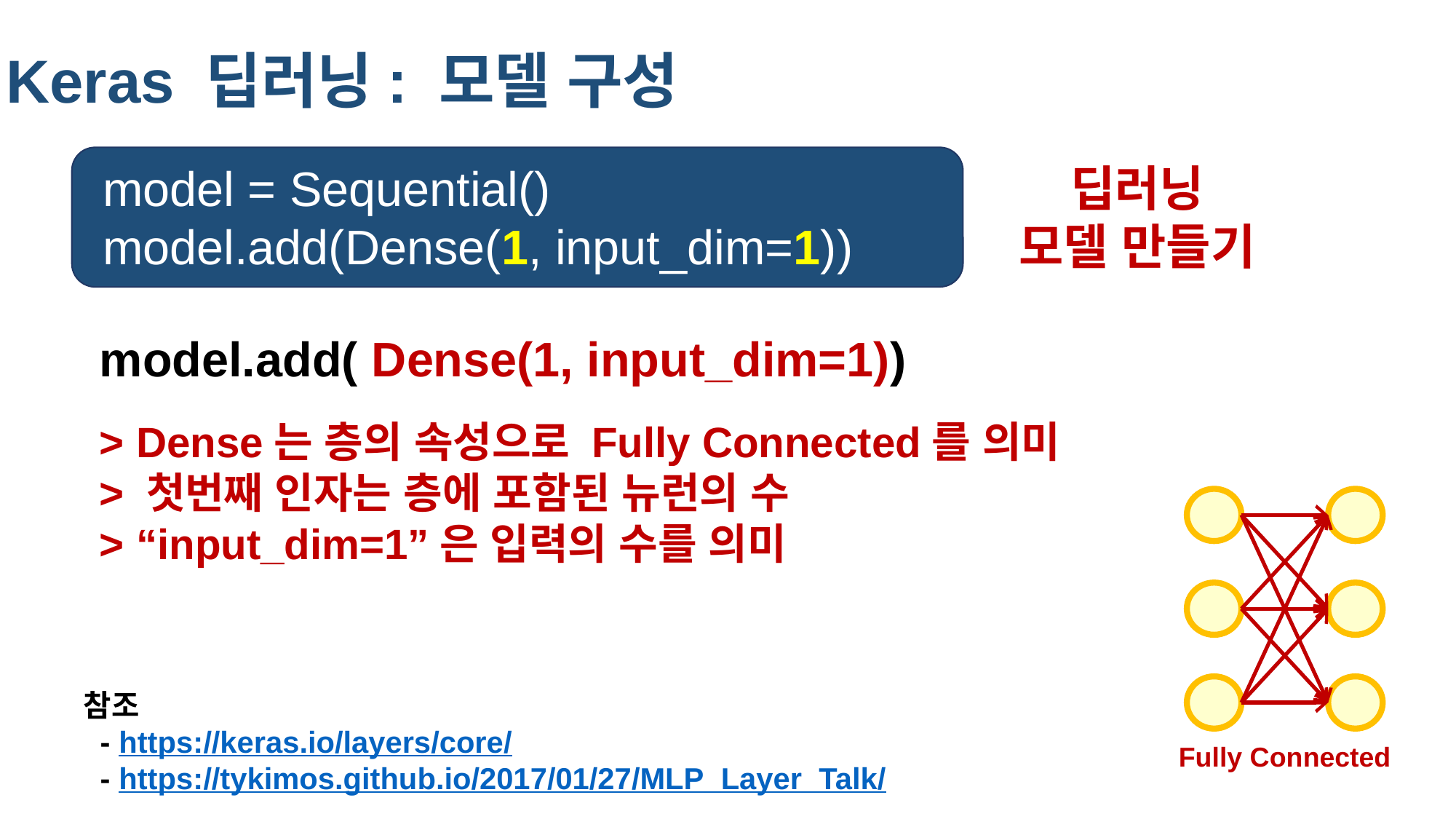

Keras 딥러닝: 모델 구성

model = Sequential()
model.add(Dense(1, input_dim=1))
딥러닝
모델 만들기
model.add( Dense(1, input_dim=1))

> Dense는 층의 속성으로 Fully Connected를 의미
> 첫번째 인자는 층에 포함된 뉴런의 수
> “input_dim=1”은 입력의 수를 의미

참조
  - https://keras.io/layers/core/
  - https://tykimos.github.io/2017/01/27/MLP_Layer_Talk/
Fully Connected